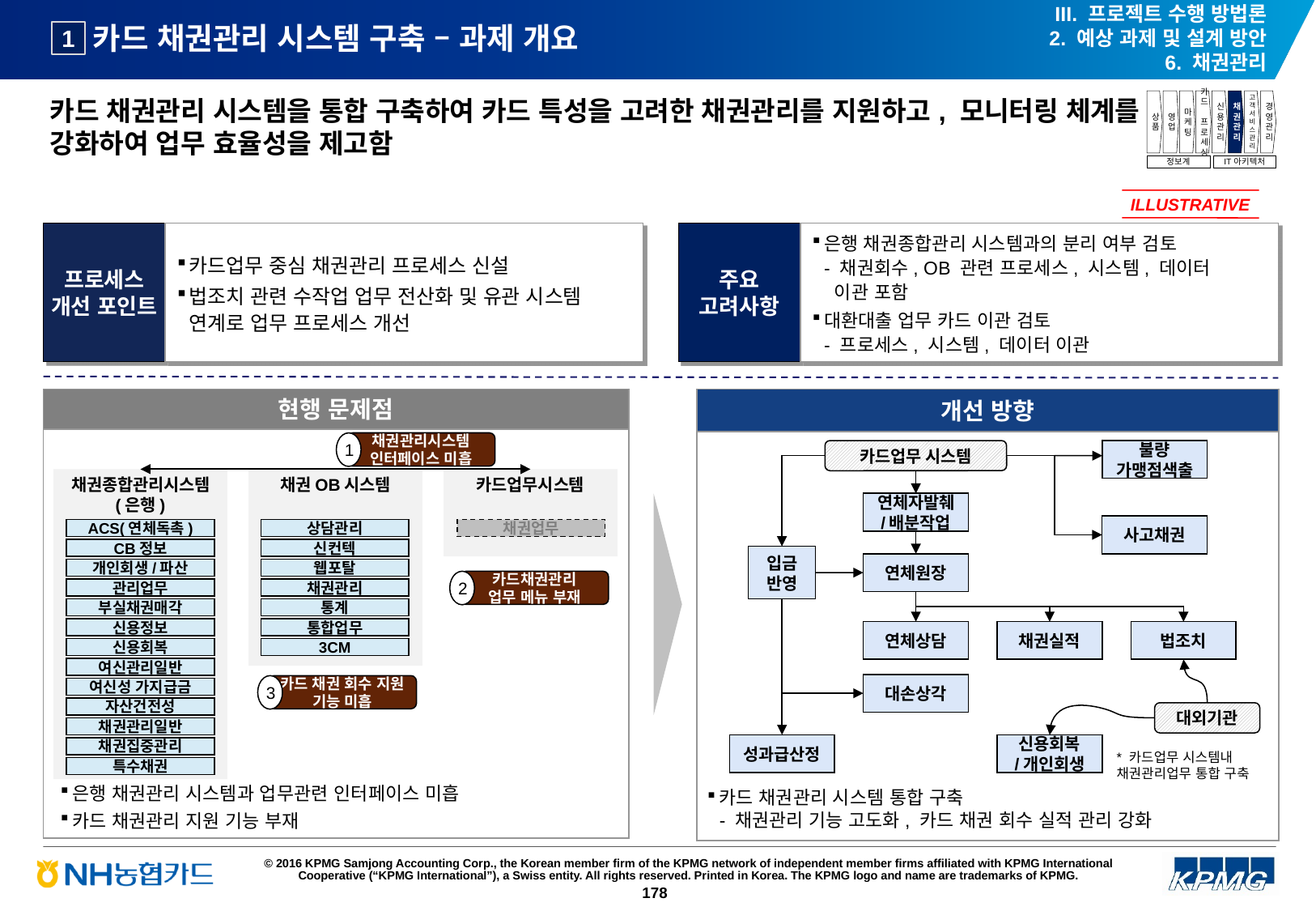

III. 프로젝트 수행 방법론
2. 예상 과제 및 설계 방안
6. 채권관리
# 카드 채권관리 시스템 구축 – 과제 개요
1
카드 채권관리 시스템을 통합 구축하여 카드 특성을 고려한 채권관리를 지원하고, 모니터링 체계를 강화하여 업무 효율성을 제고함
상품
영업
마케팅
카드
프로세싱
신용관리
채권관리
고객서비스관리
경영관리
정보계
IT아키텍처
ILLUSTRATIVE
프로세스 개선 포인트
카드업무 중심 채권관리 프로세스 신설
법조치 관련 수작업 업무 전산화 및 유관 시스템 연계로 업무 프로세스 개선
주요 고려사항
은행 채권종합관리 시스템과의 분리 여부 검토
- 채권회수, OB 관련 프로세스, 시스템, 데이터
  이관 포함
대환대출 업무 카드 이관 검토
- 프로세스, 시스템, 데이터 이관
개선 방향
현행 문제점

1
채권관리시스템
인터페이스 미흡
불량
가맹점색출
카드업무 시스템

연체자발췌
/배분작업
사고채권
입금
반영
연체원장
연체상담
채권실적
법조치
대손상각
대외기관
성과급산정
신용회복
/개인회생
채권종합관리시스템
(은행)
채권OB시스템
카드업무시스템
ACS(연체독촉)
상담관리
채권업무
CB정보
신컨텍
개인회생/파산
웹포탈
2
카드채권관리
업무 메뉴 부재
관리업무
채권관리

부실채권매각
통계
신용정보
통합업무
신용회복
3CM
여신관리일반
3
카드 채권 회수 지원 기능 미흡
여신성 가지급금
자산건전성
채권관리일반
채권집중관리
* 카드업무 시스템내 채권관리업무 통합 구축
특수채권
은행 채권관리 시스템과 업무관련 인터페이스 미흡
카드 채권관리 지원 기능 부재
카드 채권관리 시스템 통합 구축
- 채권관리 기능 고도화, 카드 채권 회수 실적 관리 강화